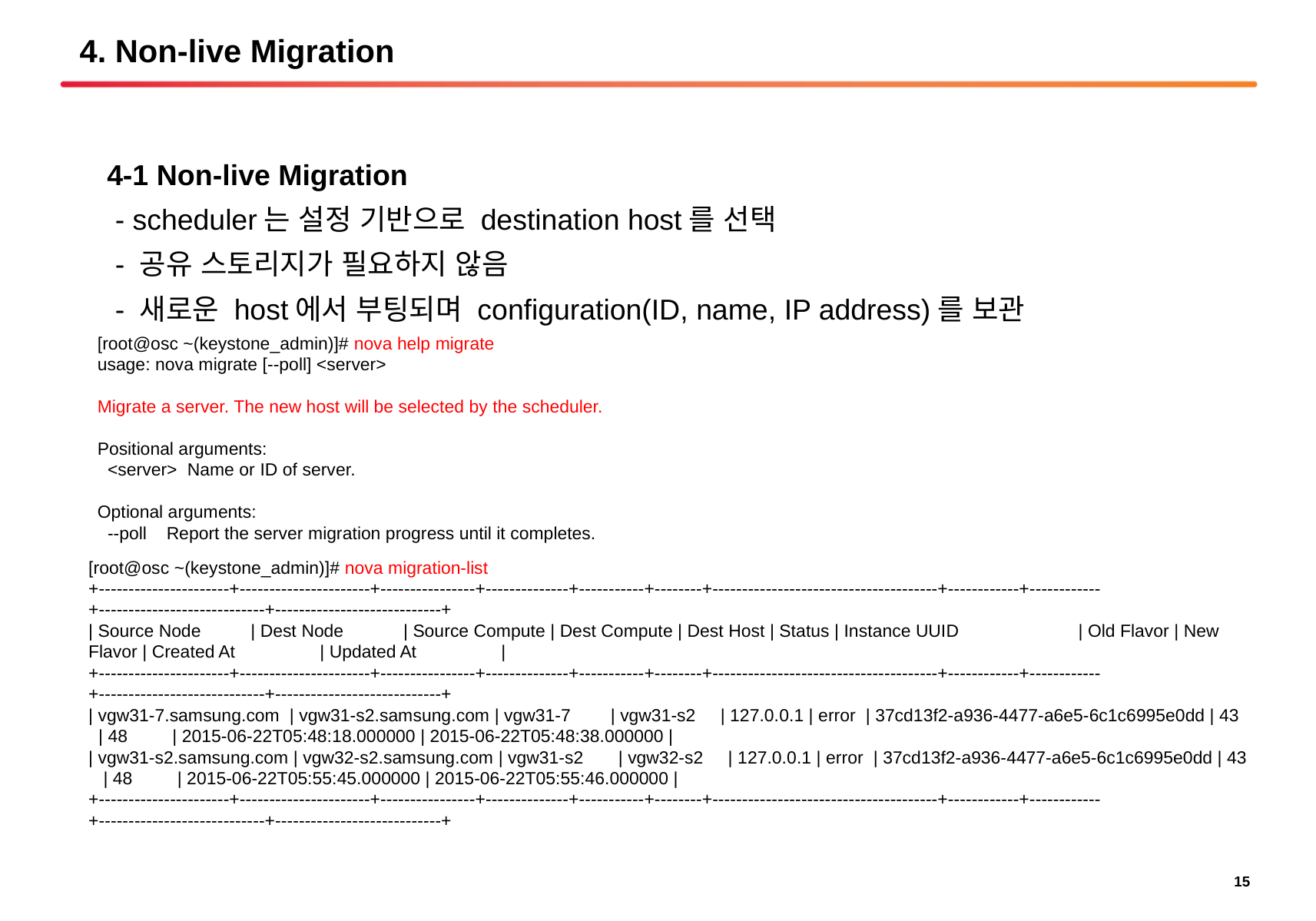

# 4. Non-live Migration
4-1 Non-live Migration
 - scheduler는 설정 기반으로 destination host를 선택
 - 공유 스토리지가 필요하지 않음
 - 새로운 host에서 부팅되며 configuration(ID, name, IP address)를 보관

[root@osc ~(keystone_admin)]# nova help migrate
usage: nova migrate [--poll] <server>

Migrate a server. The new host will be selected by the scheduler.

Positional arguments:
  <server>  Name or ID of server.

Optional arguments:
  --poll    Report the server migration progress until it completes.
[root@osc ~(keystone_admin)]# nova migration-list
+----------------------+----------------------+----------------+--------------+-----------+--------+--------------------------------------+------------+------------+----------------------------+----------------------------+
| Source Node          | Dest Node            | Source Compute | Dest Compute | Dest Host | Status | Instance UUID                        | Old Flavor | New Flavor | Created At                 | Updated At                 |
+----------------------+----------------------+----------------+--------------+-----------+--------+--------------------------------------+------------+------------+----------------------------+----------------------------+
| vgw31-7.samsung.com  | vgw31-s2.samsung.com | vgw31-7        | vgw31-s2     | 127.0.0.1 | error  | 37cd13f2-a936-4477-a6e5-6c1c6995e0dd | 43         | 48         | 2015-06-22T05:48:18.000000 | 2015-06-22T05:48:38.000000 |
| vgw31-s2.samsung.com | vgw32-s2.samsung.com | vgw31-s2       | vgw32-s2     | 127.0.0.1 | error  | 37cd13f2-a936-4477-a6e5-6c1c6995e0dd | 43         | 48         | 2015-06-22T05:55:45.000000 | 2015-06-22T05:55:46.000000 |
+----------------------+----------------------+----------------+--------------+-----------+--------+--------------------------------------+------------+------------+----------------------------+----------------------------+